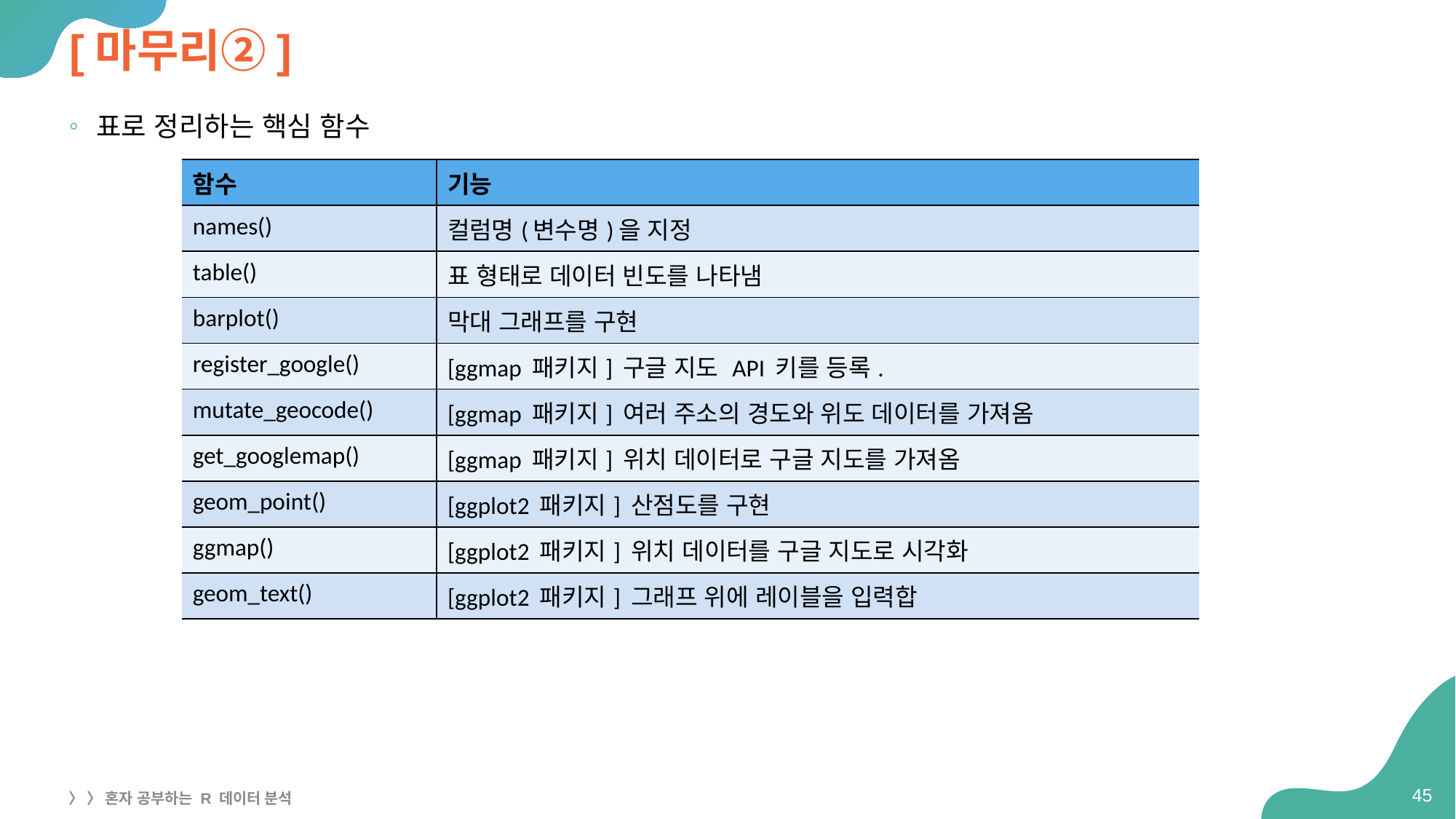

# [마무리②]
표로 정리하는 핵심 함수
| 함수 | 기능 |
| --- | --- |
| names() | 컬럼명(변수명)을 지정 |
| table() | 표 형태로 데이터 빈도를 나타냄 |
| barplot() | 막대 그래프를 구현 |
| register\_google() | [ggmap 패키지] 구글 지도 API 키를 등록. |
| mutate\_geocode() | [ggmap 패키지] 여러 주소의 경도와 위도 데이터를 가져옴 |
| get\_googlemap() | [ggmap 패키지] 위치 데이터로 구글 지도를 가져옴 |
| geom\_point() | [ggplot2 패키지] 산점도를 구현 |
| ggmap() | [ggplot2 패키지] 위치 데이터를 구글 지도로 시각화 |
| geom\_text() | [ggplot2 패키지] 그래프 위에 레이블을 입력합 |
45
〉 〉 혼자 공부하는 R 데이터 분석